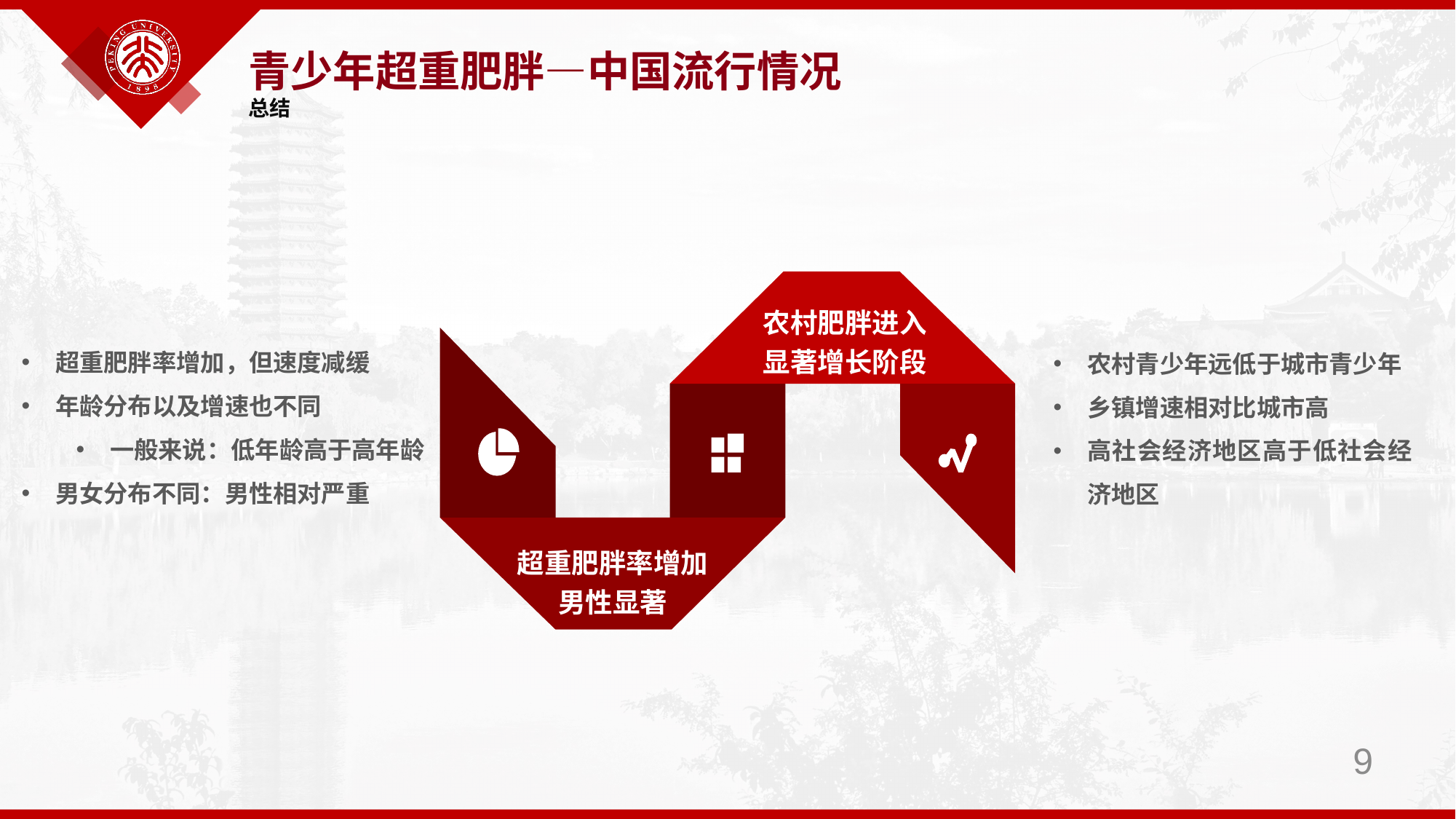

青少年超重肥胖—中国流行情况
总结

农村肥胖进入
显著增长阶段
超重肥胖率增加
男性显著
超重肥胖率增加，但速度减缓
年龄分布以及增速也不同
一般来说：低年龄高于高年龄
男女分布不同：男性相对严重

农村青少年远低于城市青少年
乡镇增速相对比城市高
高社会经济地区高于低社会经济地区
9